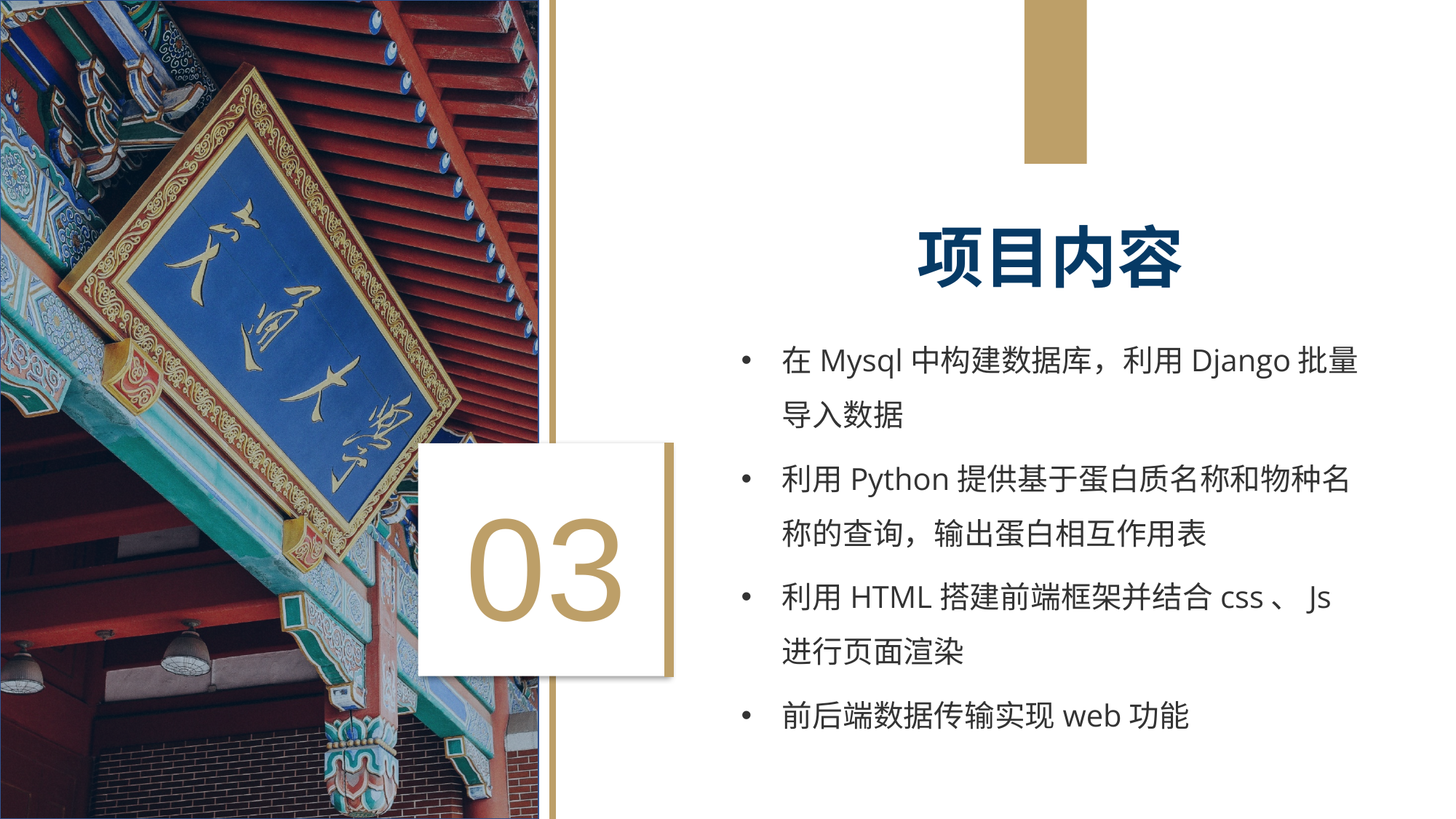

项目内容
在Mysql中构建数据库，利用Django批量导入数据
利用Python提供基于蛋白质名称和物种名称的查询，输出蛋白相互作用表
利用HTML搭建前端框架并结合css、Js进行页面渲染
前后端数据传输实现web功能
03